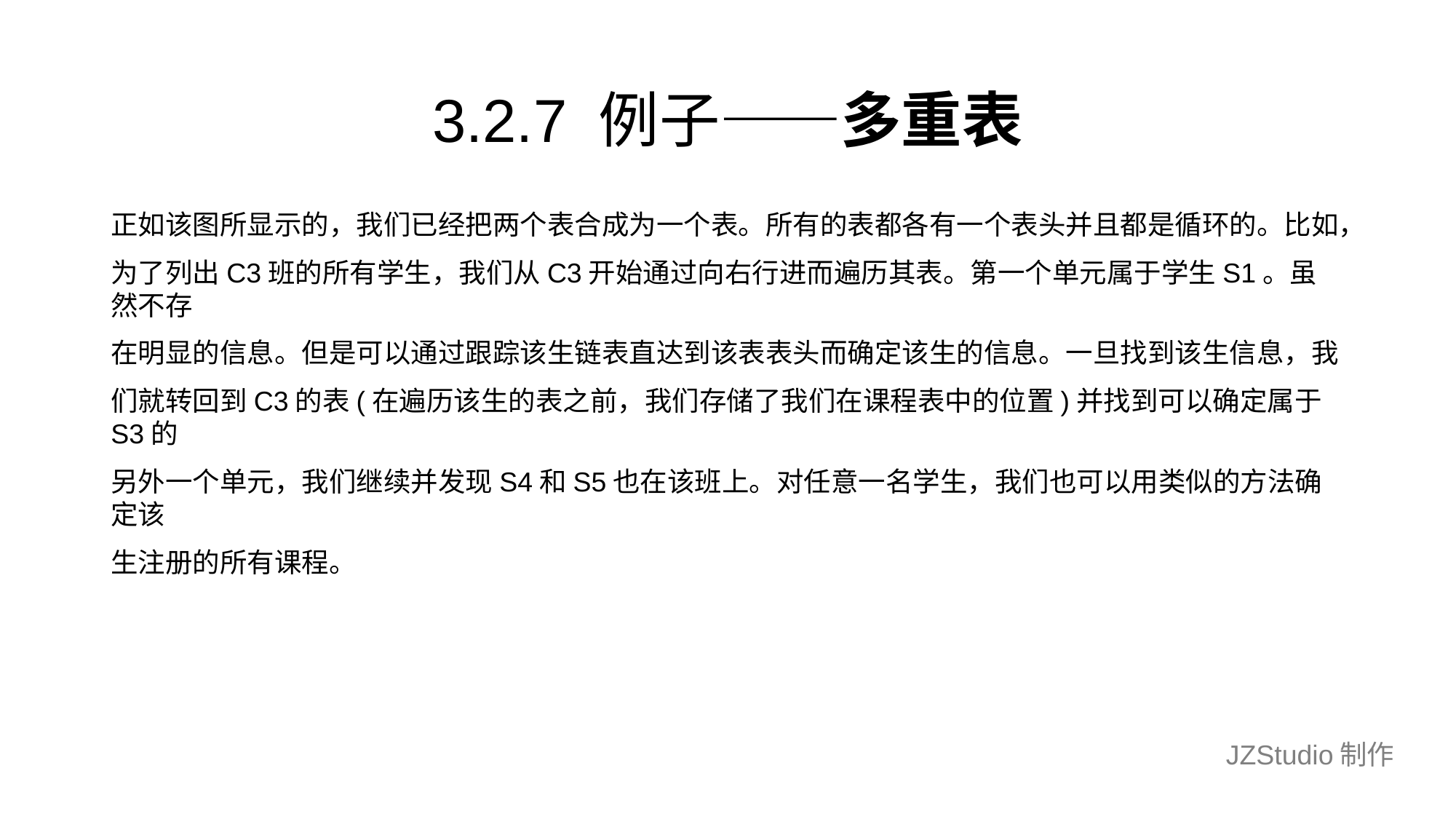

# 3.2.7 例子——多重表
正如该图所显示的，我们已经把两个表合成为一个表。所有的表都各有一个表头并且都是循环的。比如，
为了列出C3班的所有学生，我们从C3开始通过向右行进而遍历其表。第一个单元属于学生S1。虽然不存
在明显的信息。但是可以通过跟踪该生链表直达到该表表头而确定该生的信息。一旦找到该生信息，我
们就转回到C3的表(在遍历该生的表之前，我们存储了我们在课程表中的位置)并找到可以确定属于S3的
另外一个单元，我们继续并发现S4和S5也在该班上。对任意一名学生，我们也可以用类似的方法确定该
生注册的所有课程。